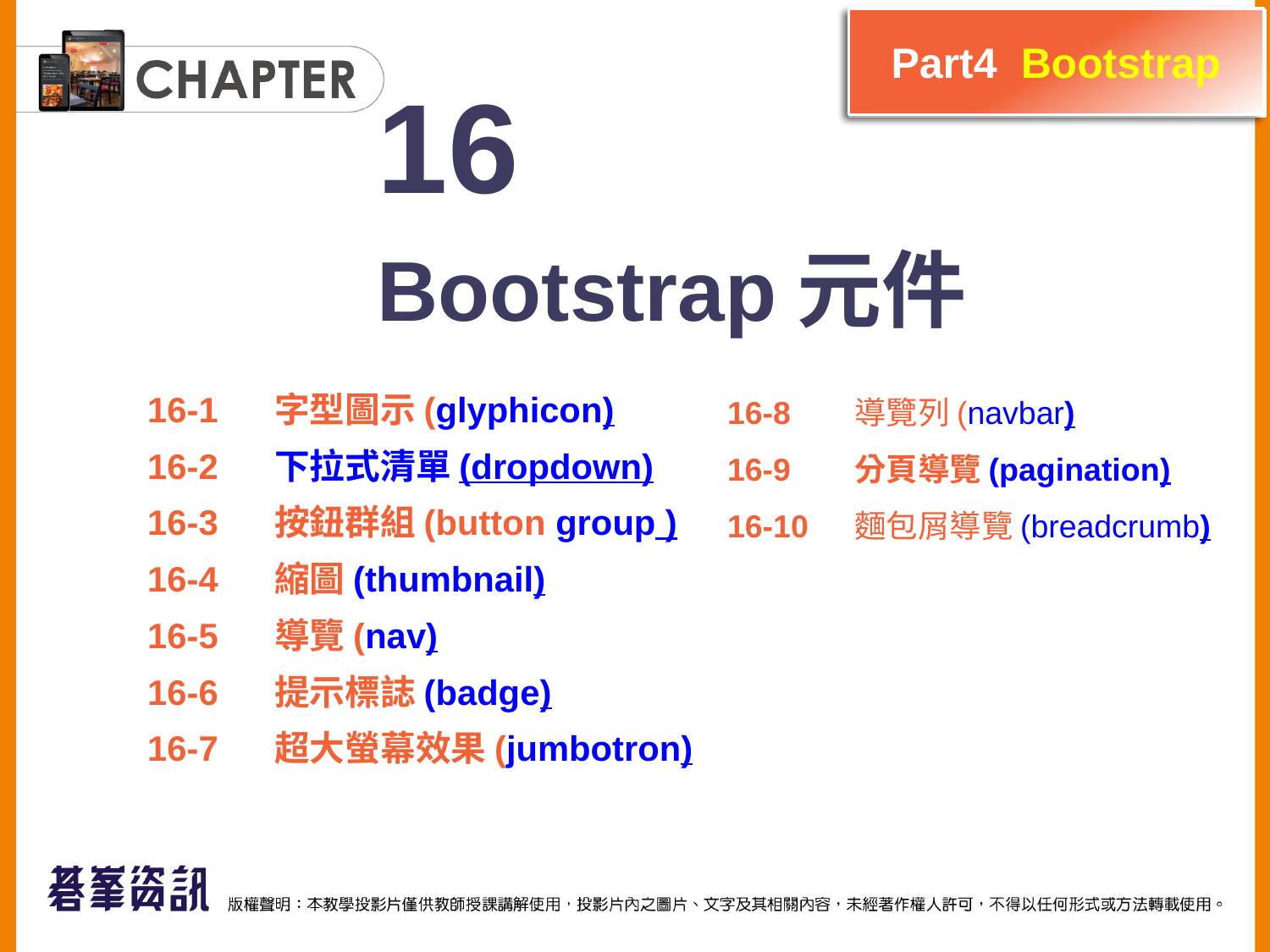

Part4  Bootstrap
Part3  JaveScript
16
Bootstrap元件
16-1	字型圖示 (glyphicon)
16-2	下拉式清單 (dropdown)
16-3	按鈕群組 (button group )
16-4	縮圖 (thumbnail)
16-5	導覽 (nav)
16-6	提示標誌 (badge)
16-7	超大螢幕效果 (jumbotron)

16-8	導覽列 (navbar)
16-9	分頁導覽 (pagination)
16-10	麵包屑導覽 (breadcrumb)